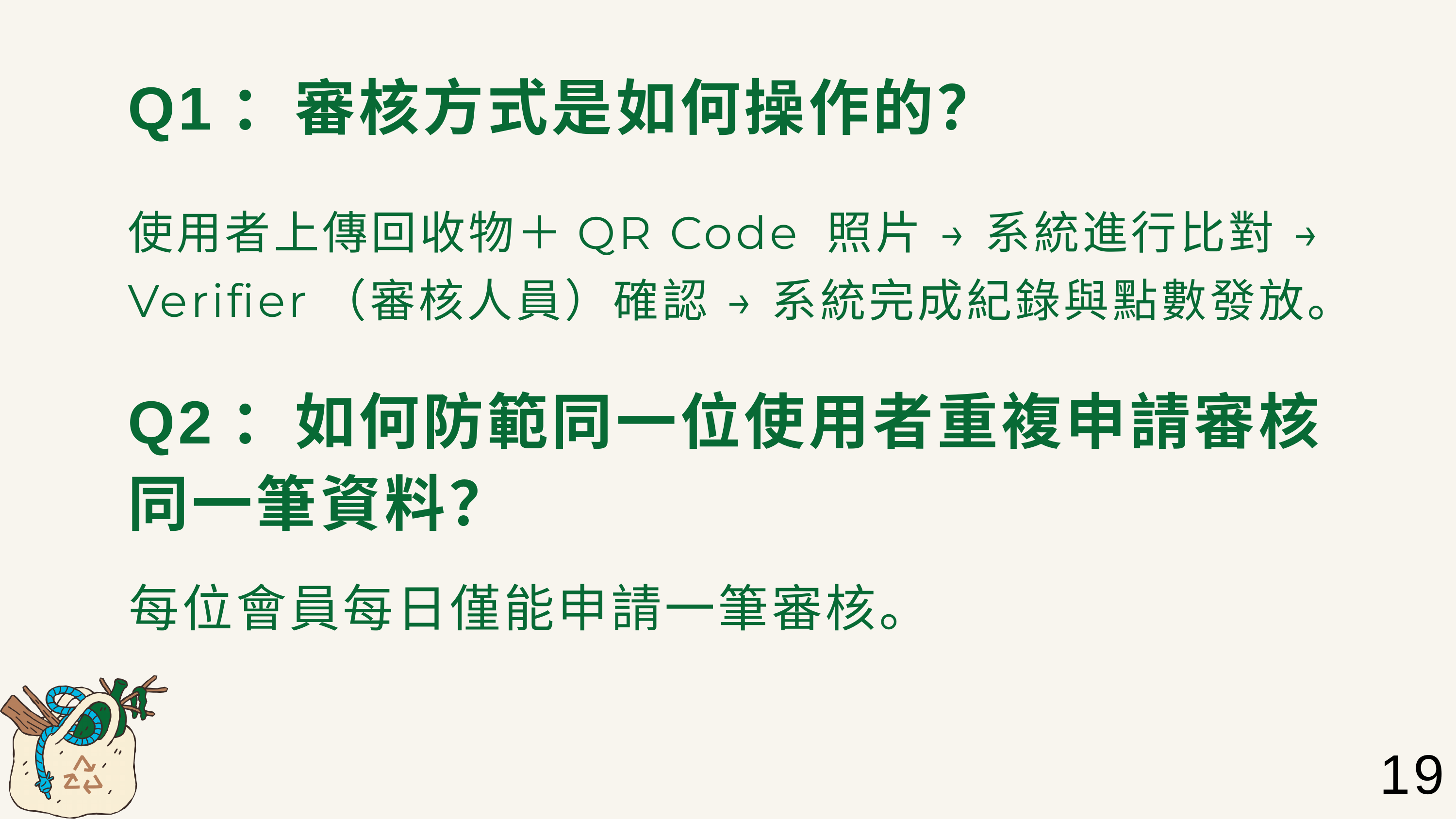

Q1：審核方式是如何操作的？
使用者上傳回收物＋QR Code 照片 → 系統進行比對 → Verifier（審核人員）確認 → 系統完成紀錄與點數發放。
Q2：如何防範同一位使用者重複申請審核同一筆資料？
每位會員每日僅能申請一筆審核。

19